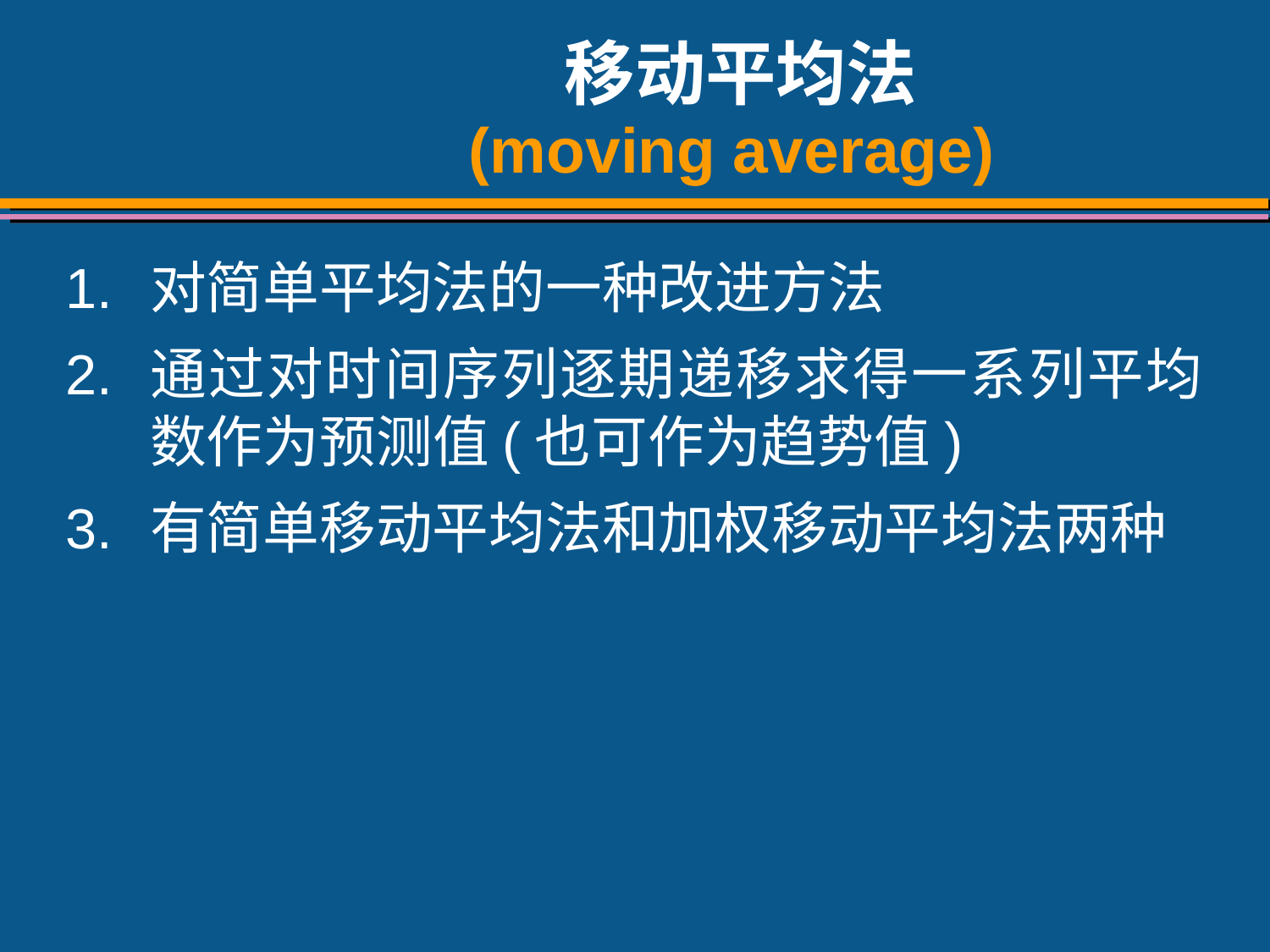

# 移动平均法 (moving average)
对简单平均法的一种改进方法
通过对时间序列逐期递移求得一系列平均数作为预测值(也可作为趋势值)
有简单移动平均法和加权移动平均法两种